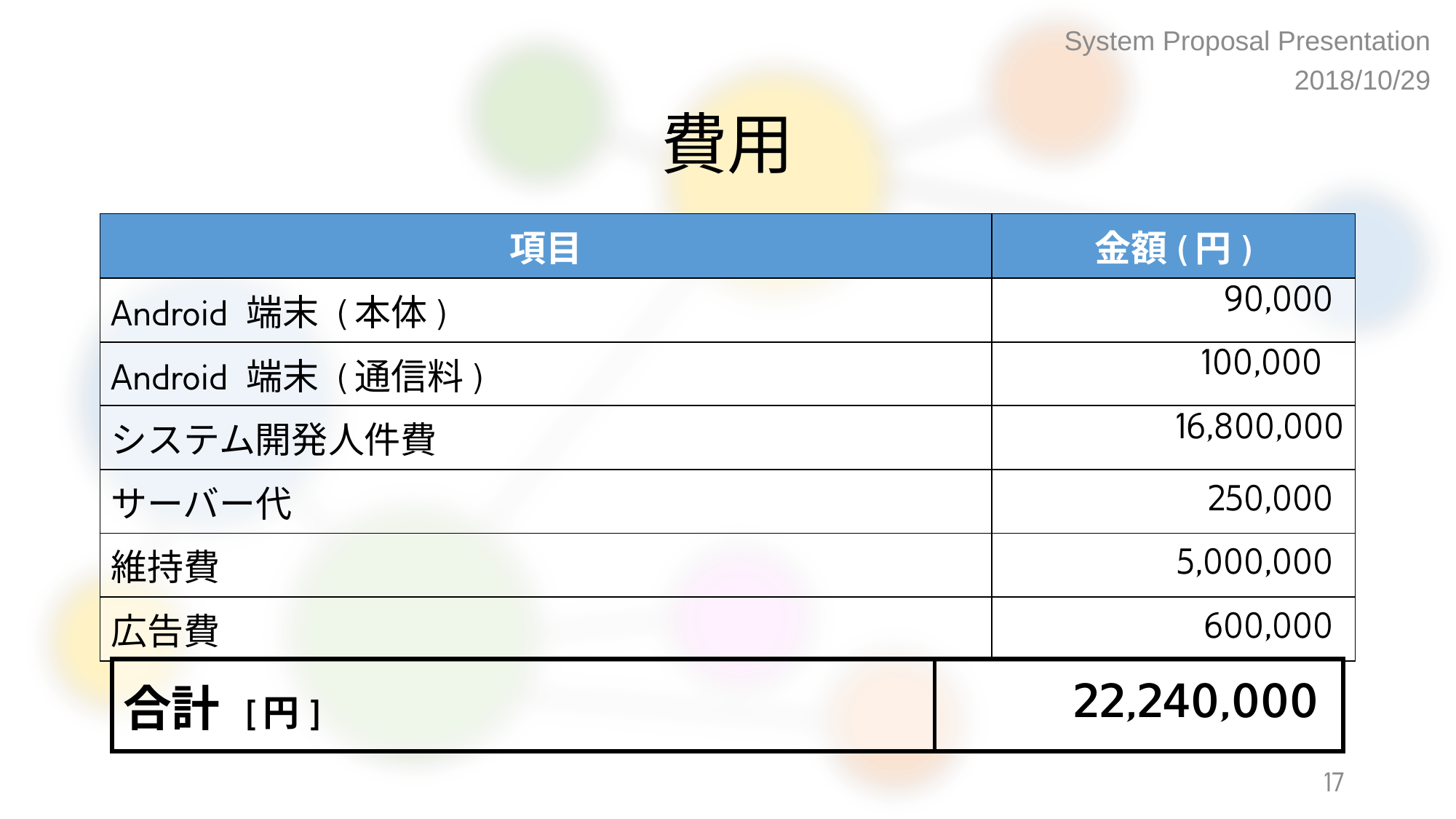

System Proposal Presentation
2018/10/29
# 費用
| 項目 | 金額(円) |
| --- | --- |
| Android 端末 (本体) | 90,000 |
| Android 端末 (通信料) | 100,000 |
| システム開発人件費 | 16,800,000 |
| サーバー代 | 250,000 |
| 維持費 | 5,000,000 |
| 広告費 | 600,000 |
| 合計 [円] | 22,240,000 |
| --- | --- |
17